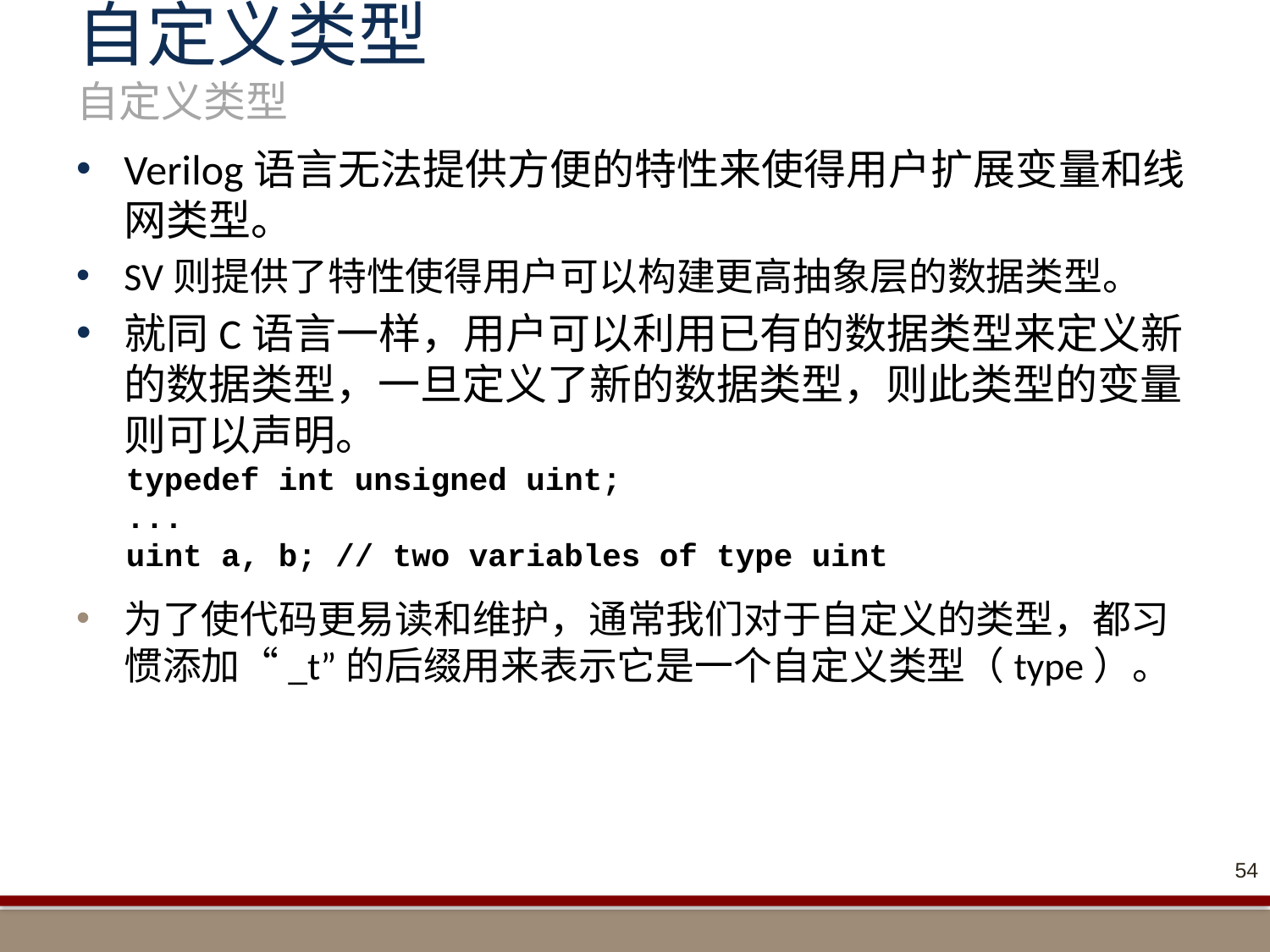

# 自定义类型 自定义类型
Verilog语言无法提供方便的特性来使得用户扩展变量和线网类型。
SV则提供了特性使得用户可以构建更高抽象层的数据类型。
就同C语言一样，用户可以利用已有的数据类型来定义新的数据类型，一旦定义了新的数据类型，则此类型的变量则可以声明。
typedef int unsigned uint;
...
uint a, b; // two variables of type uint
为了使代码更易读和维护，通常我们对于自定义的类型，都习惯添加“_t”的后缀用来表示它是一个自定义类型（type）。
54